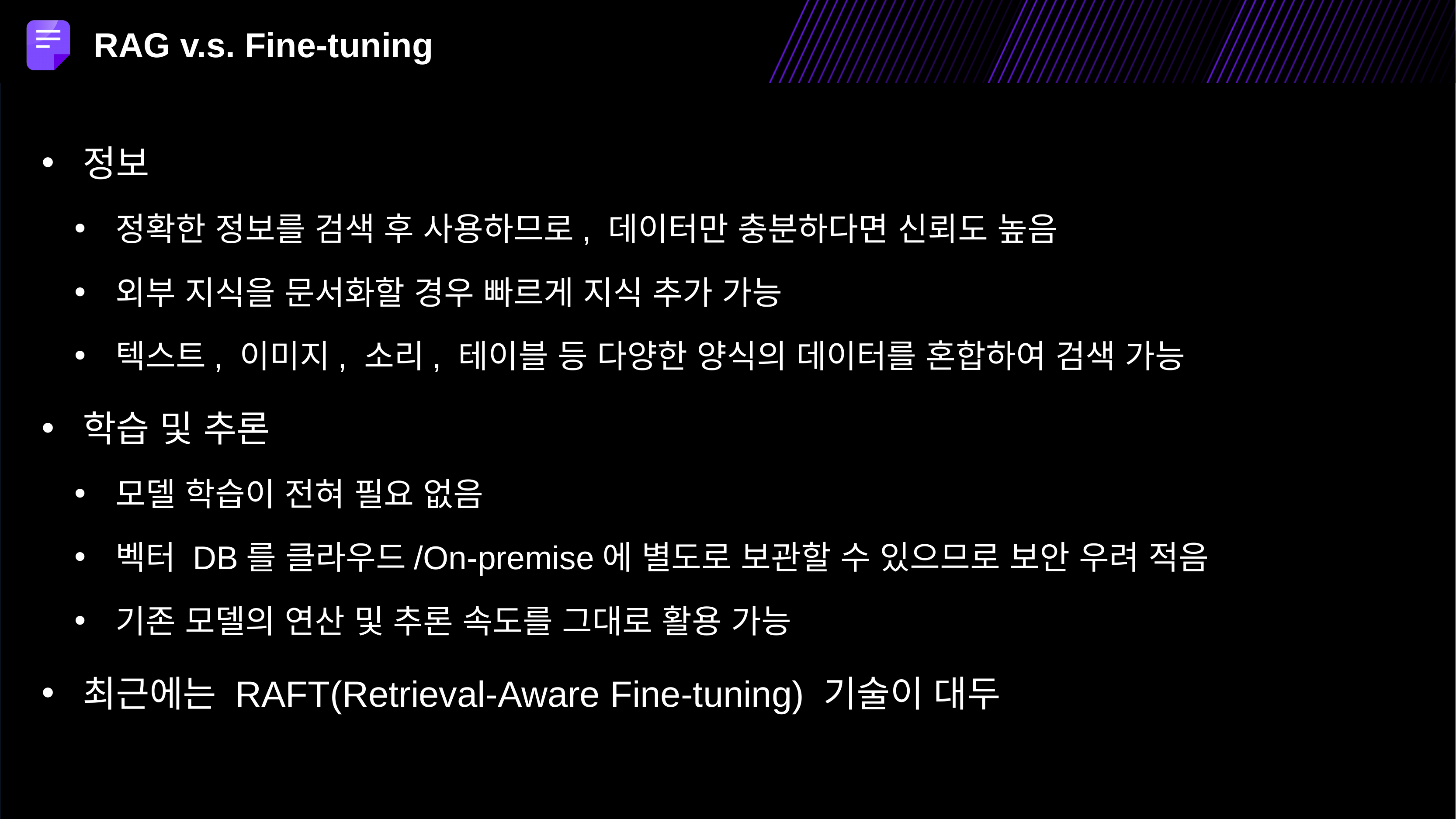

RAG v.s. Fine-tuning
정보
정확한 정보를 검색 후 사용하므로, 데이터만 충분하다면 신뢰도 높음
외부 지식을 문서화할 경우 빠르게 지식 추가 가능
텍스트, 이미지, 소리, 테이블 등 다양한 양식의 데이터를 혼합하여 검색 가능
학습 및 추론
모델 학습이 전혀 필요 없음
벡터 DB를 클라우드/On-premise에 별도로 보관할 수 있으므로 보안 우려 적음
기존 모델의 연산 및 추론 속도를 그대로 활용 가능
최근에는 RAFT(Retrieval-Aware Fine-tuning) 기술이 대두